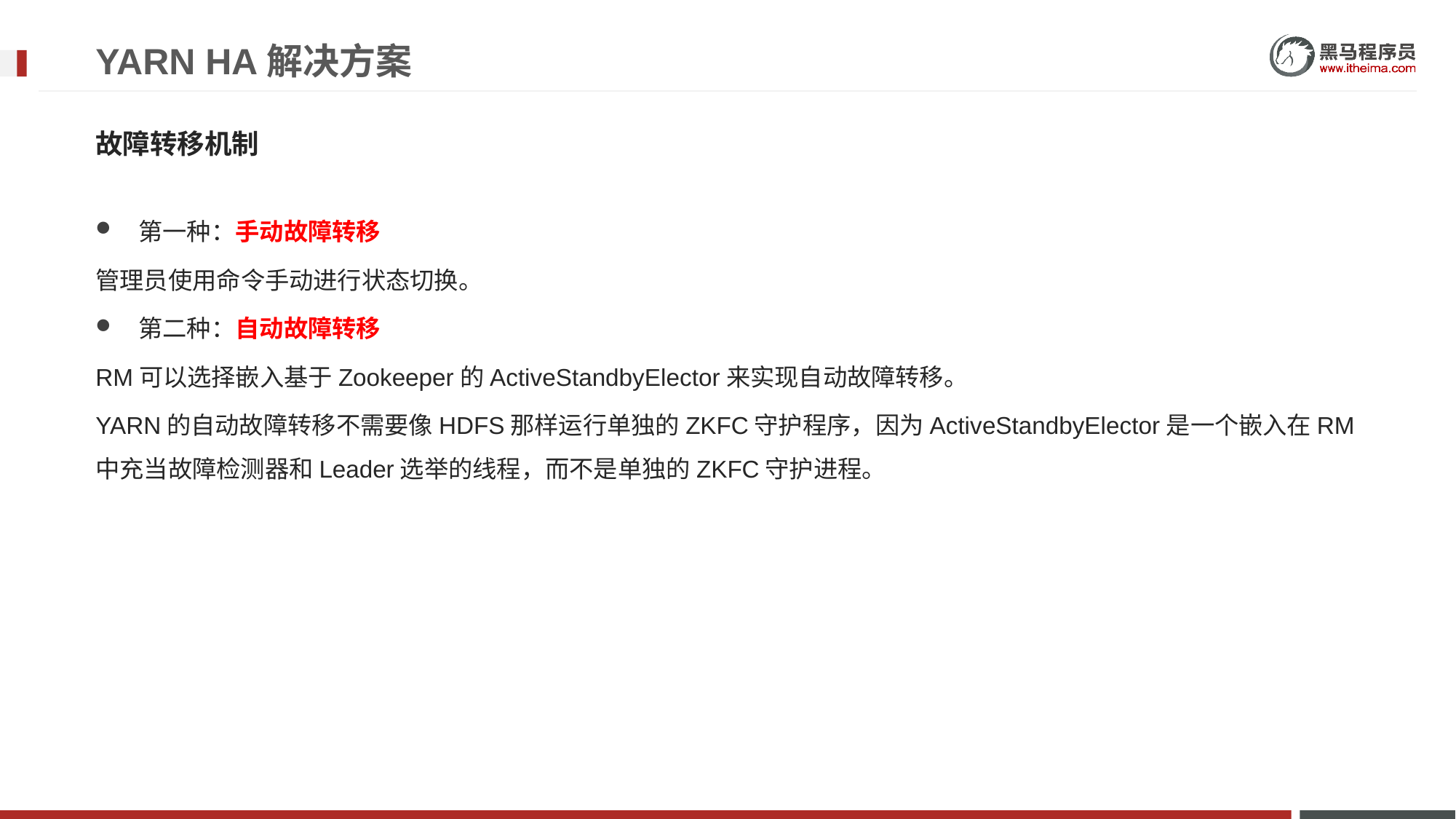

# YARN HA解决方案
故障转移机制
第一种：手动故障转移
管理员使用命令手动进行状态切换。
第二种：自动故障转移
RM可以选择嵌入基于Zookeeper的ActiveStandbyElector来实现自动故障转移。
YARN的自动故障转移不需要像HDFS那样运行单独的ZKFC守护程序，因为ActiveStandbyElector是一个嵌入在RM中充当故障检测器和Leader选举的线程，而不是单独的ZKFC守护进程。